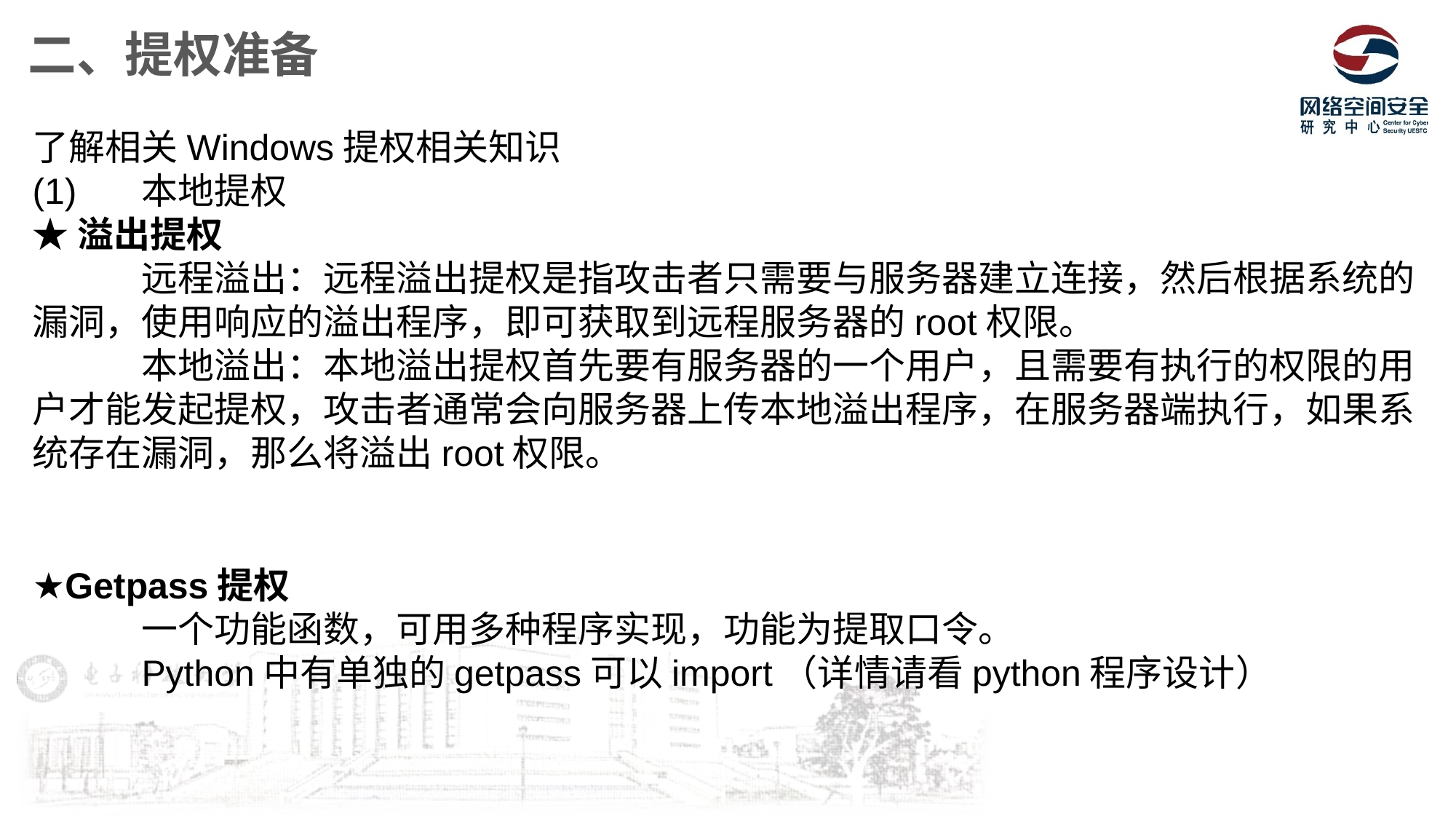

二、提权准备
了解相关Windows提权相关知识
(1)	本地提权
★溢出提权
	远程溢出：远程溢出提权是指攻击者只需要与服务器建立连接，然后根据系统的漏洞，使用响应的溢出程序，即可获取到远程服务器的root权限。
	本地溢出：本地溢出提权首先要有服务器的一个用户，且需要有执行的权限的用户才能发起提权，攻击者通常会向服务器上传本地溢出程序，在服务器端执行，如果系统存在漏洞，那么将溢出root权限。
★Getpass提权
	一个功能函数，可用多种程序实现，功能为提取口令。
	Python中有单独的getpass可以import（详情请看python程序设计）